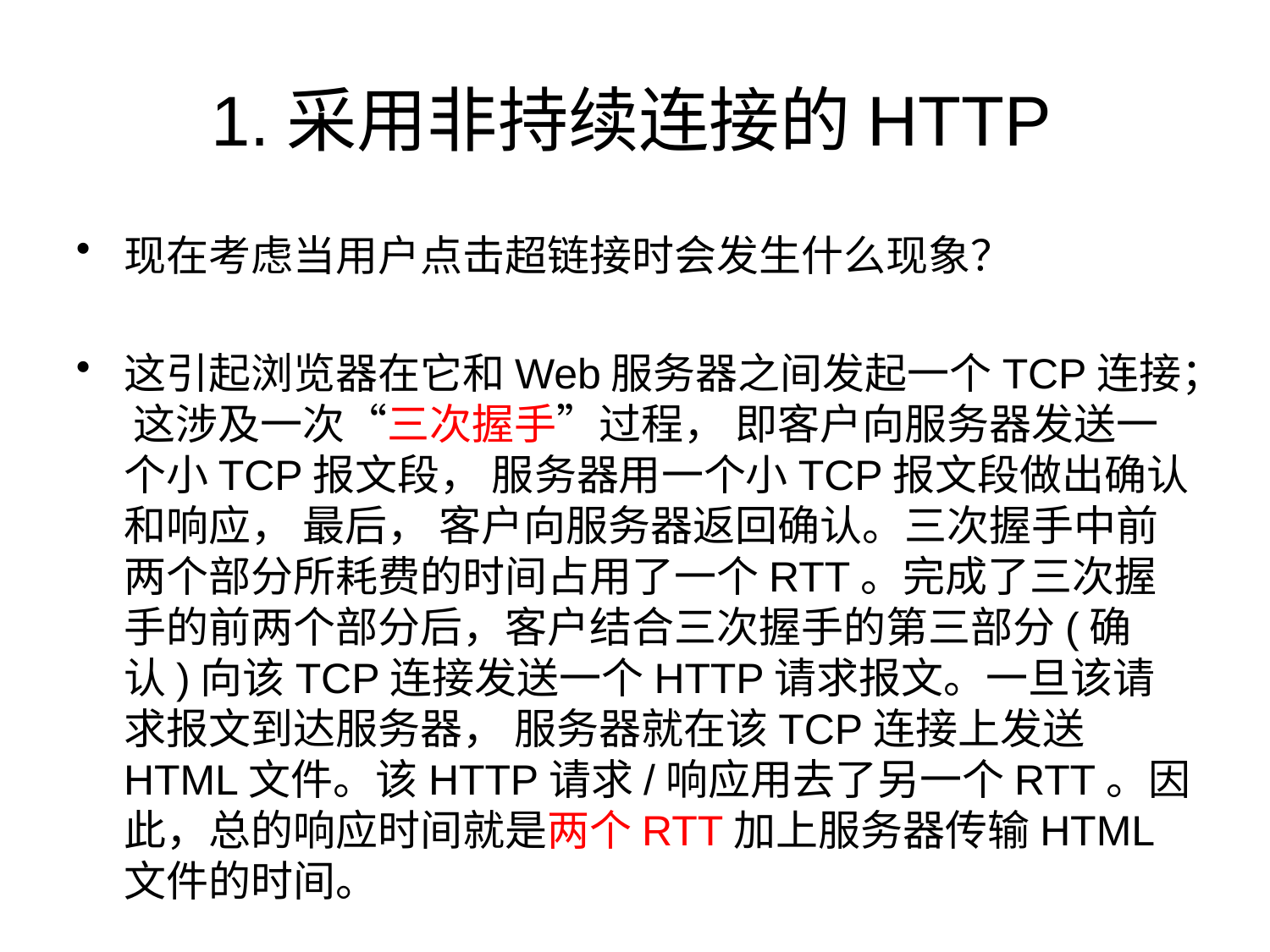

# 1.采用非持续连接的HTTP
现在考虑当用户点击超链接时会发生什么现象？

这引起浏览器在它和Web服务器之间发起一个TCP连接； 这涉及一次“三次握手”过程， 即客户向服务器发送一个小TCP报文段， 服务器用一个小TCP报文段做出确认和响应， 最后， 客户向服务器返回确认。三次握手中前两个部分所耗费的时间占用了一个RTT。完成了三次握手的前两个部分后，客户结合三次握手的第三部分(确认)向该TCP连接发送一个HTTP请求报文。一旦该请求报文到达服务器， 服务器就在该TCP连接上发送HTML文件。该HTTP请求/响应用去了另一个RTT。因此，总的响应时间就是两个RTT加上服务器传输HTML文件的时间。